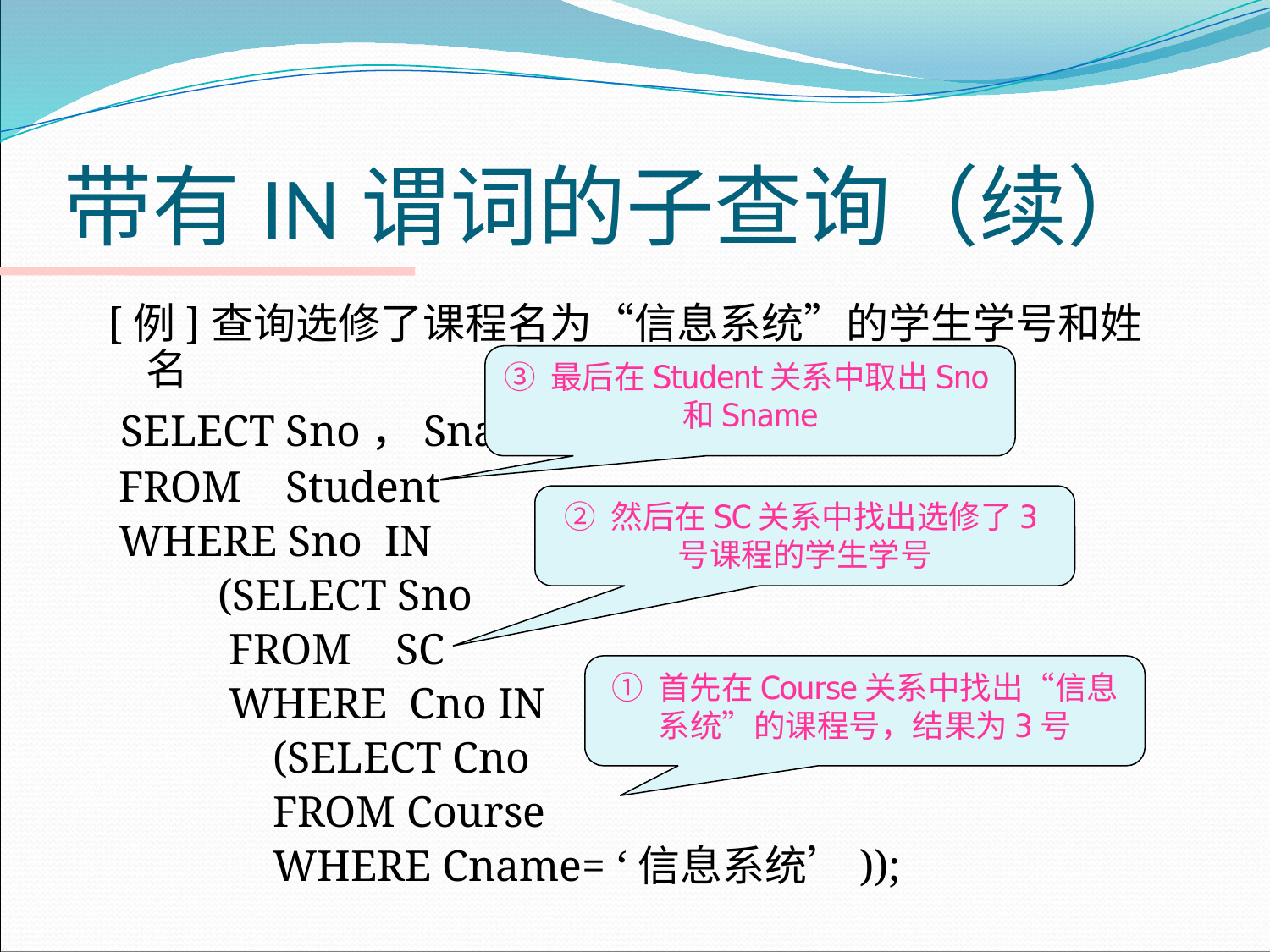

# 带有IN谓词的子查询（续）
[例]查询选修了课程名为“信息系统”的学生学号和姓名
 SELECT Sno，Sname
 FROM    Student
 WHERE Sno  IN
          (SELECT Sno
           FROM    SC
           WHERE  Cno IN
               (SELECT Cno
               FROM Course
               WHERE Cname= ‘信息系统’));
③ 最后在Student关系中取出Sno和Sname
② 然后在SC关系中找出选修了3号课程的学生学号
① 首先在Course关系中找出“信息系统”的课程号，结果为3号

319